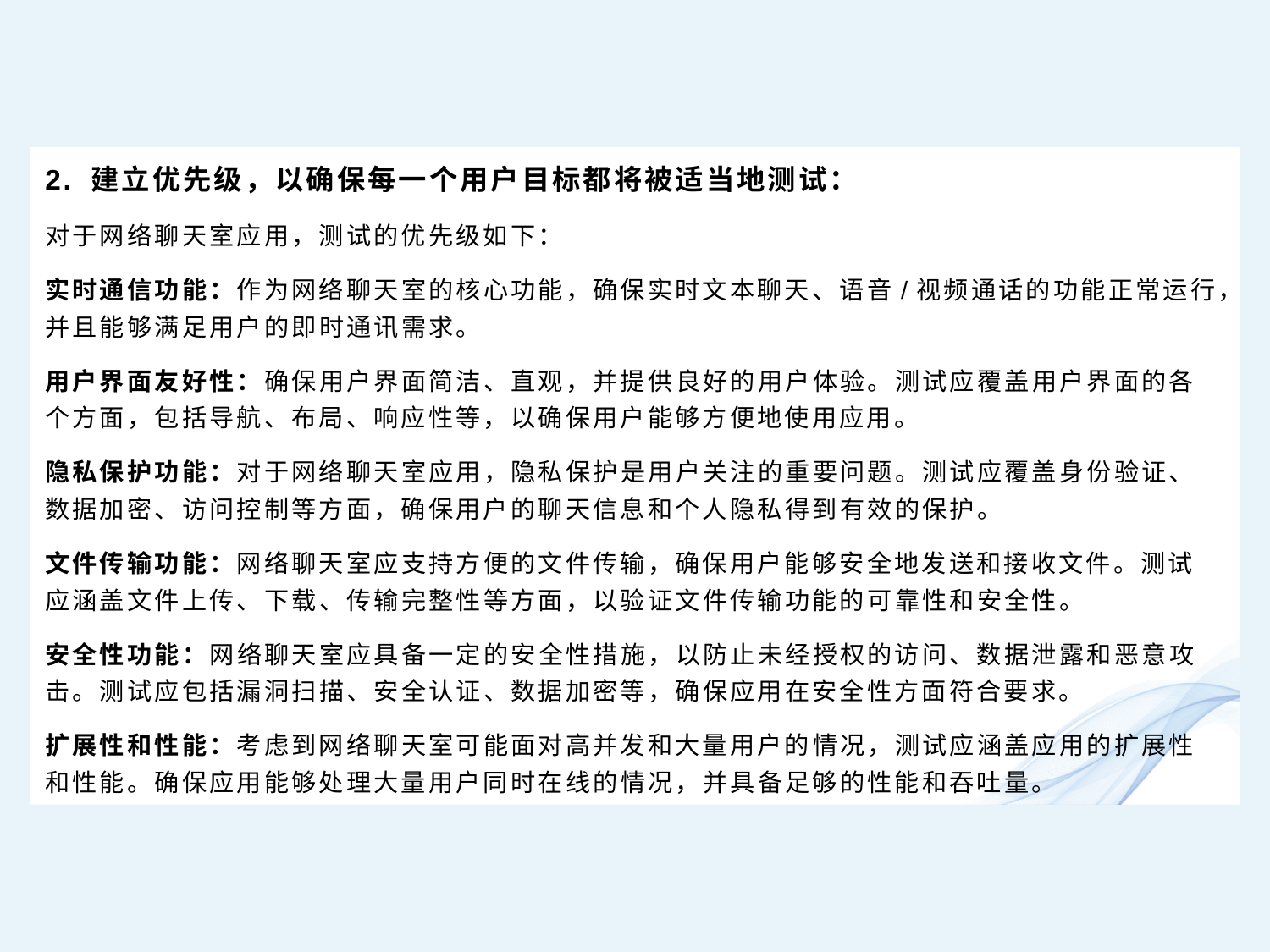

2. 建立优先级，以确保每一个用户目标都将被适当地测试：
对于网络聊天室应用，测试的优先级如下：
实时通信功能：作为网络聊天室的核心功能，确保实时文本聊天、语音/视频通话的功能正常运行，并且能够满足用户的即时通讯需求。
用户界面友好性：确保用户界面简洁、直观，并提供良好的用户体验。测试应覆盖用户界面的各个方面，包括导航、布局、响应性等，以确保用户能够方便地使用应用。
隐私保护功能：对于网络聊天室应用，隐私保护是用户关注的重要问题。测试应覆盖身份验证、数据加密、访问控制等方面，确保用户的聊天信息和个人隐私得到有效的保护。
文件传输功能：网络聊天室应支持方便的文件传输，确保用户能够安全地发送和接收文件。测试应涵盖文件上传、下载、传输完整性等方面，以验证文件传输功能的可靠性和安全性。
安全性功能：网络聊天室应具备一定的安全性措施，以防止未经授权的访问、数据泄露和恶意攻击。测试应包括漏洞扫描、安全认证、数据加密等，确保应用在安全性方面符合要求。
扩展性和性能：考虑到网络聊天室可能面对高并发和大量用户的情况，测试应涵盖应用的扩展性和性能。确保应用能够处理大量用户同时在线的情况，并具备足够的性能和吞吐量。